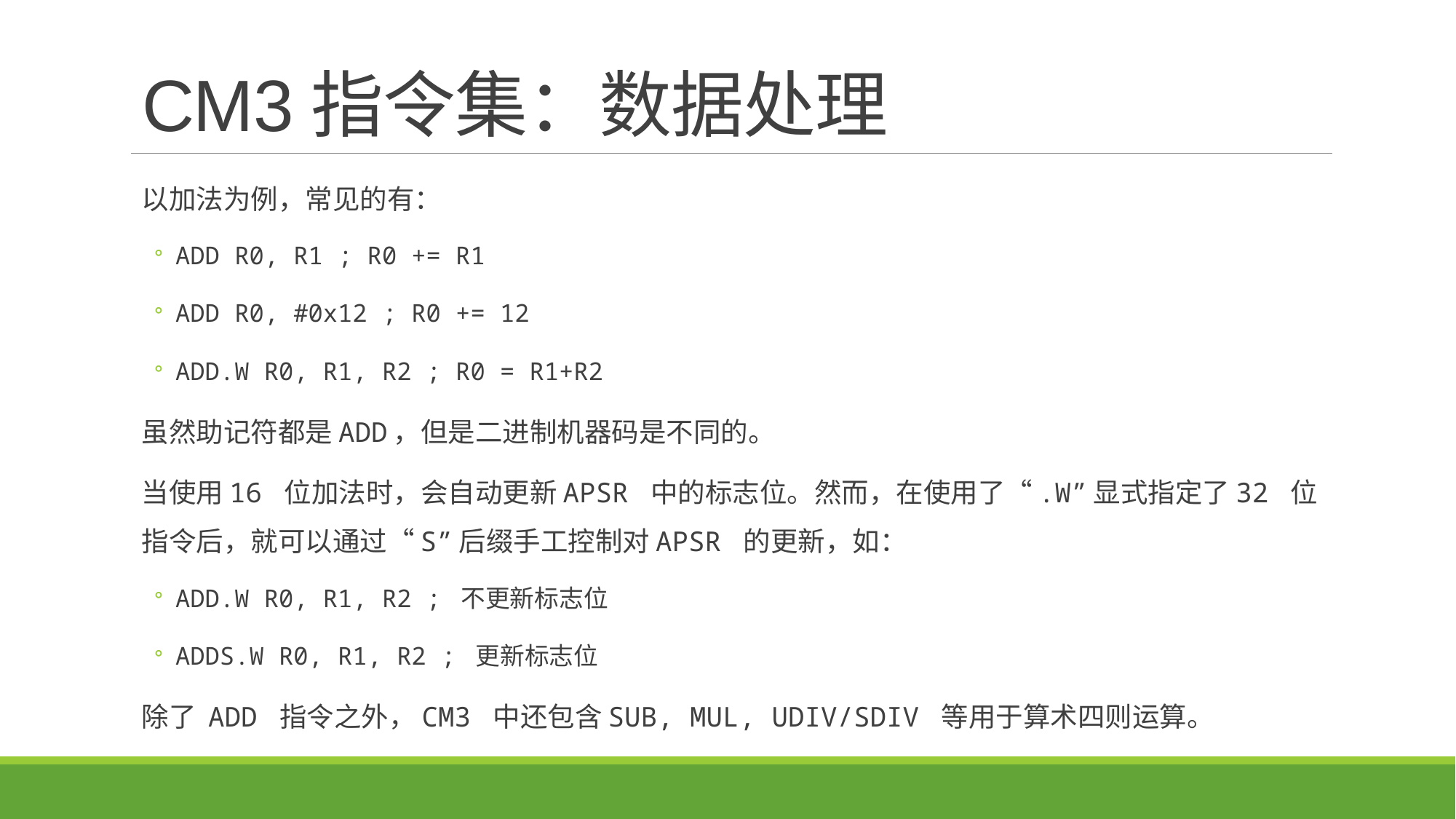

# CM3指令集：数据处理
以加法为例，常见的有：
ADD R0, R1 ; R0 += R1
ADD R0, #0x12 ; R0 += 12
ADD.W R0, R1, R2 ; R0 = R1+R2
虽然助记符都是ADD，但是二进制机器码是不同的。
当使用16 位加法时，会自动更新APSR 中的标志位。然而，在使用了“.W”显式指定了32 位指令后，就可以通过“S”后缀手工控制对APSR 的更新，如：
ADD.W R0, R1, R2 ; 不更新标志位
ADDS.W R0, R1, R2 ; 更新标志位
除了 ADD 指令之外，CM3 中还包含SUB, MUL, UDIV/SDIV 等用于算术四则运算。